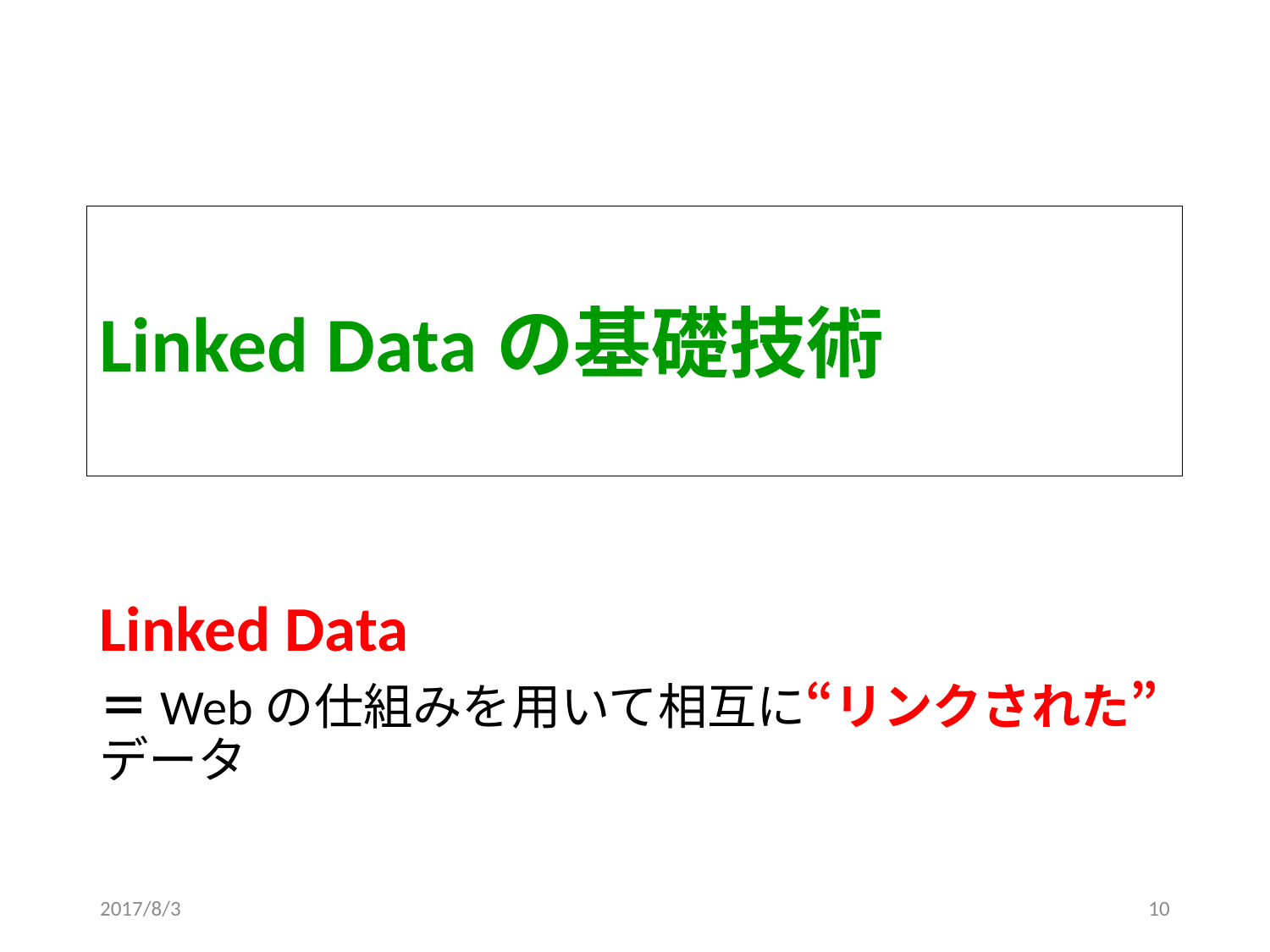

# Linked Dataの基礎技術

Linked Data
＝Webの仕組みを用いて相互に“リンクされた”データ
2017/8/3
10